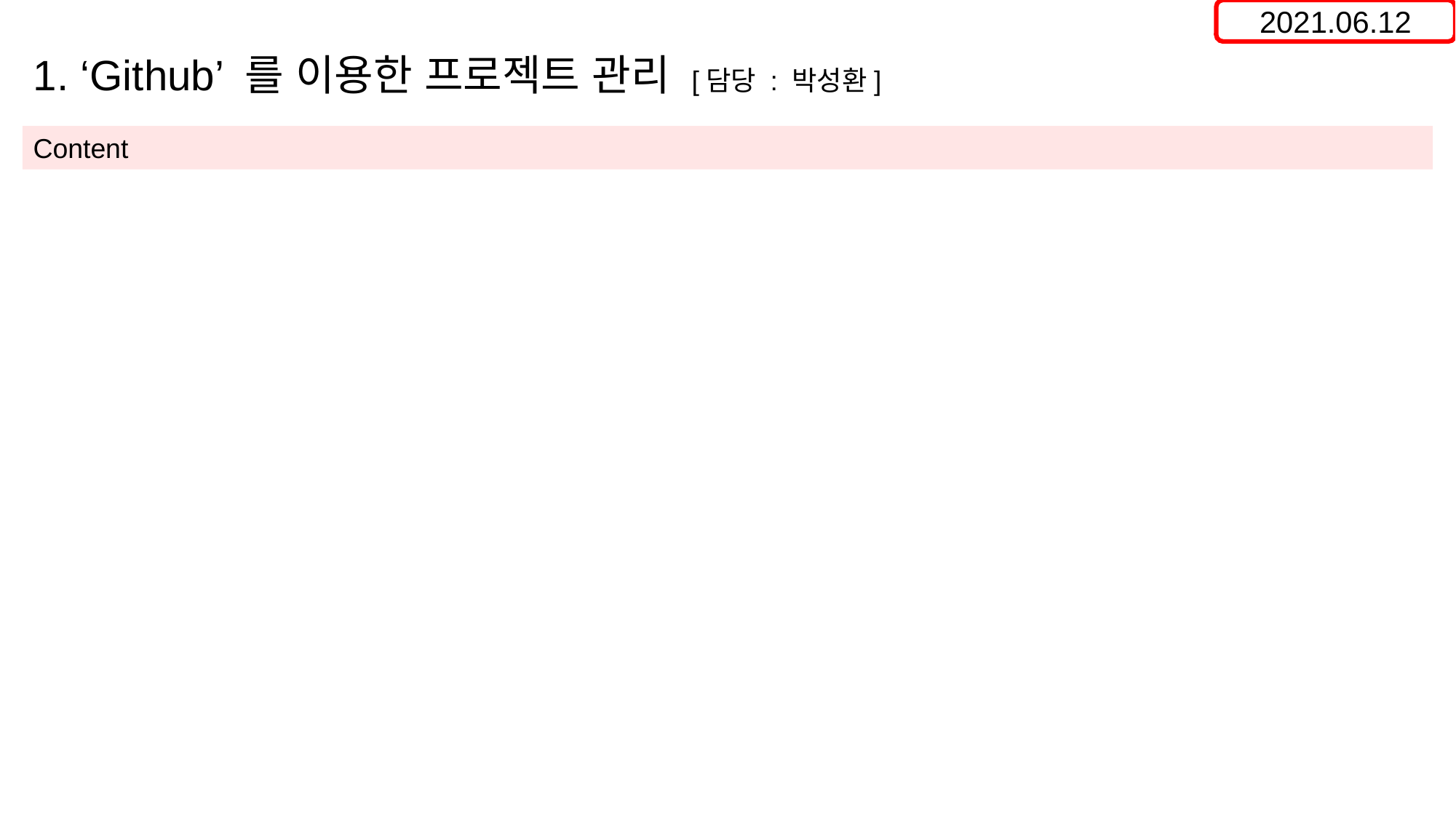

2021.06.12
1. ‘Github’ 를 이용한 프로젝트 관리 [담당 : 박성환]
Content